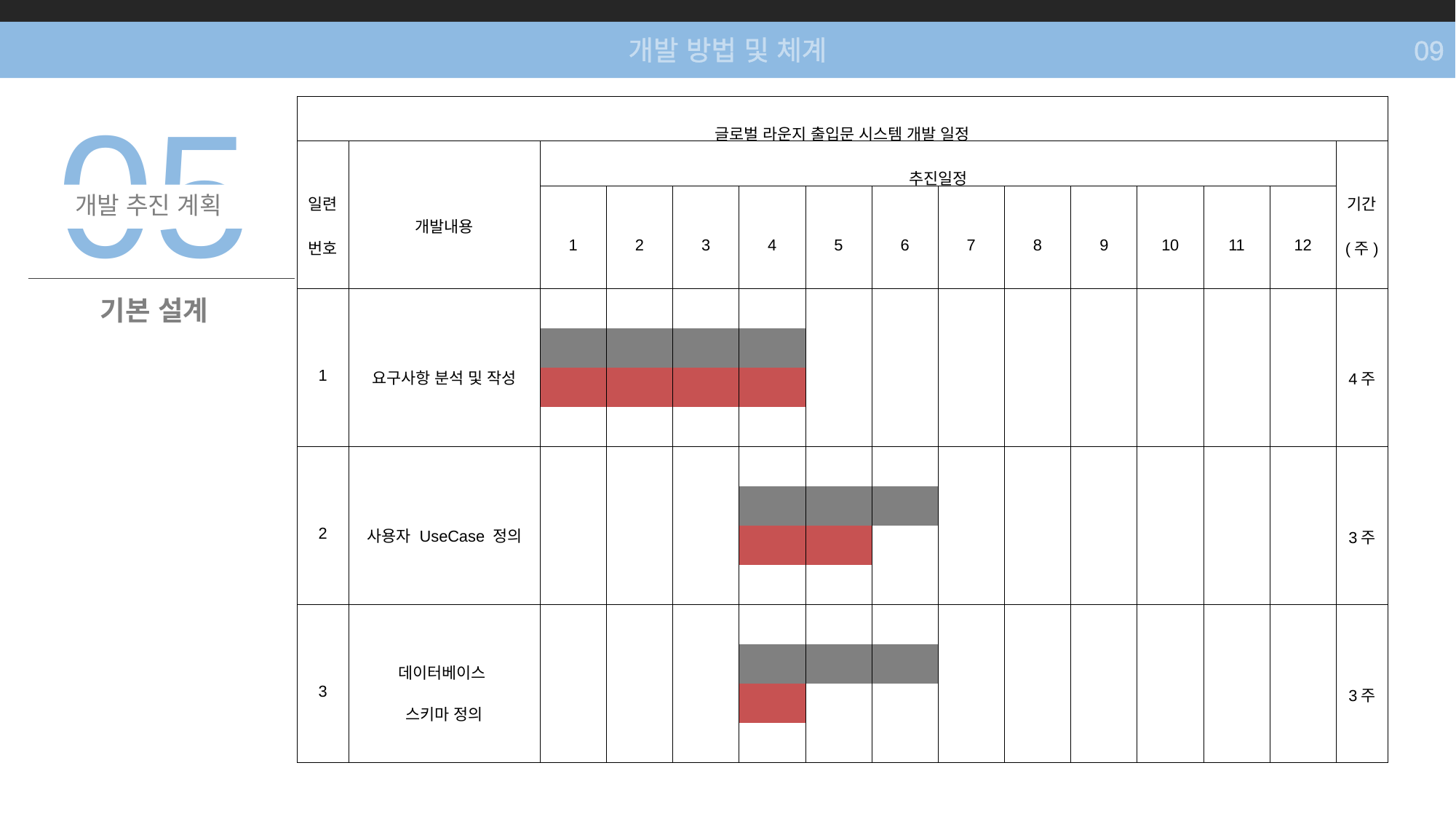

개발 방법 및 체계
09
05
개발 추진 계획

| 글로벌 라운지 출입문 시스템 개발 일정 |  |  |  |  |  |  |  |  |  |  |  |  |  |  |  |  |  |  |  |  |  |  |  |  |  |  |
| --- | --- | --- | --- | --- | --- | --- | --- | --- | --- | --- | --- | --- | --- | --- | --- | --- | --- | --- | --- | --- | --- | --- | --- | --- | --- | --- |
| 일련 번호 | 개발내용 | 추진일정 |  |  |  |  |  |  |  |  |  |  |  |  |  |  |  |  |  |  |  |  |  |  |  | 기간 (주) |
|  |  | 1 |  | 2 |  | 3 |  | 4 |  | 5 |  | 6 |  | 7 |  | 8 |  | 9 |  | 10 |  | 11 |  | 12 |  |  |
| 1 | 요구사항 분석 및 작성 |  |  |  |  |  |  |  |  |  |  |  |  |  |  |  |  |  |  |  |  |  |  |  |  | 4주 |
|  |  |  |  |  |  |  |  |  |  |  |  |  |  |  |  |  |  |  |  |  |  |  |  |  |  |  |
|  |  |  |  |  |  |  |  |  |  |  |  |  |  |  |  |  |  |  |  |  |  |  |  |  |  |  |
|  |  |  |  |  |  |  |  |  |  |  |  |  |  |  |  |  |  |  |  |  |  |  |  |  |  |  |
| 2 | 사용자 UseCase 정의 |  |  |  |  |  |  |  |  |  |  |  |  |  |  |  |  |  |  |  |  |  |  |  |  | 3주 |
|  |  |  |  |  |  |  |  |  |  |  |  |  |  |  |  |  |  |  |  |  |  |  |  |  |  |  |
|  |  |  |  |  |  |  |  |  |  |  |  |  |  |  |  |  |  |  |  |  |  |  |  |  |  |  |
|  |  |  |  |  |  |  |  |  |  |  |  |  |  |  |  |  |  |  |  |  |  |  |  |  |  |  |
| 3 | 데이터베이스 스키마 정의 |  |  |  |  |  |  |  |  |  |  |  |  |  |  |  |  |  |  |  |  |  |  |  |  | 3주 |
|  |  |  |  |  |  |  |  |  |  |  |  |  |  |  |  |  |  |  |  |  |  |  |  |  |  |  |
|  |  |  |  |  |  |  |  |  |  |  |  |  |  |  |  |  |  |  |  |  |  |  |  |  |  |  |
|  |  |  |  |  |  |  |  |  |  |  |  |  |  |  |  |  |  |  |  |  |  |  |  |  |  |  |
기본 설계